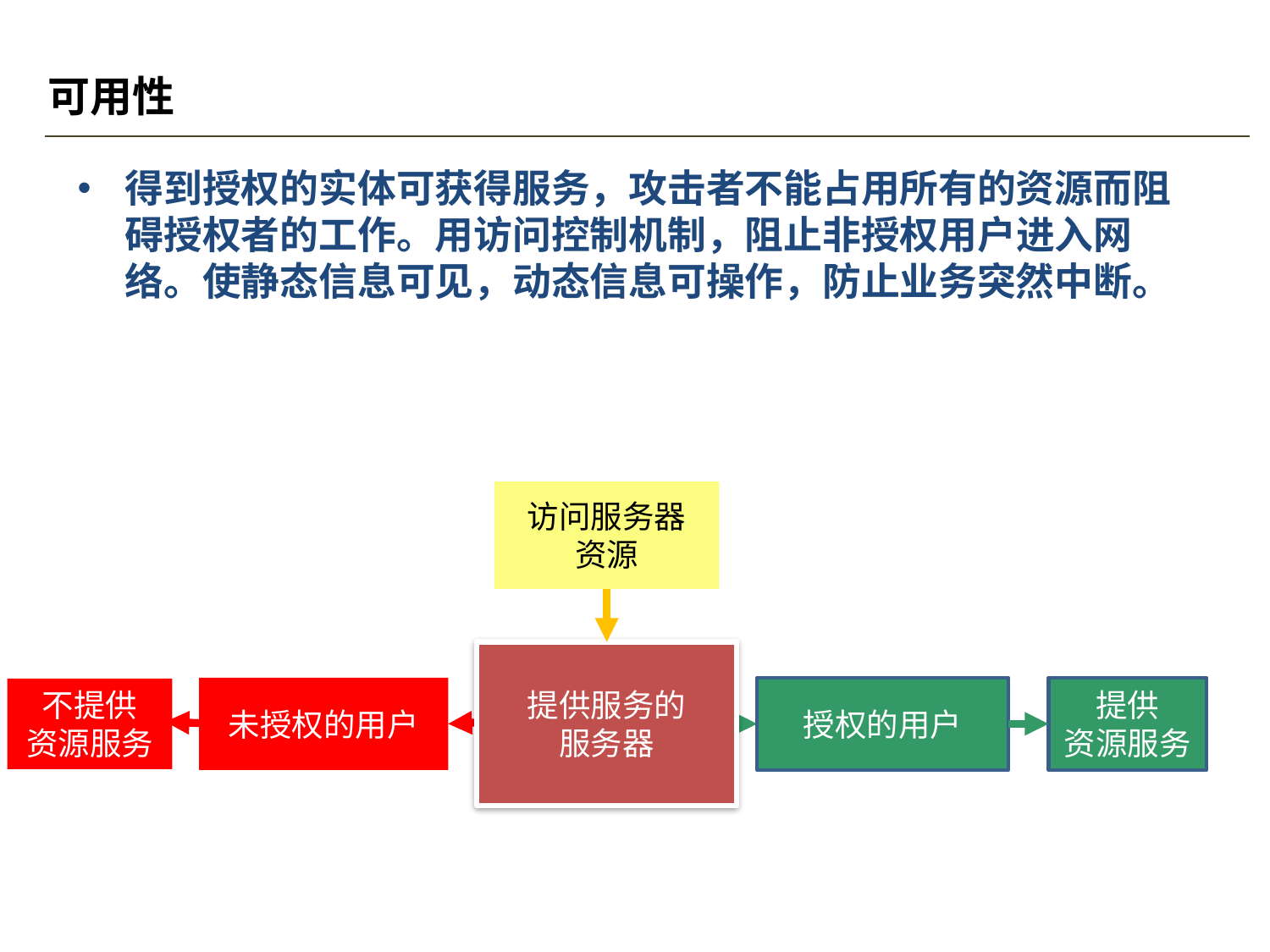

# 可用性
得到授权的实体可获得服务，攻击者不能占用所有的资源而阻碍授权者的工作。用访问控制机制，阻止非授权用户进入网络。使静态信息可见，动态信息可操作，防止业务突然中断。

访问服务器
资源
提供服务的
服务器
未授权的用户
授权的用户
提供
资源服务
不提供
资源服务